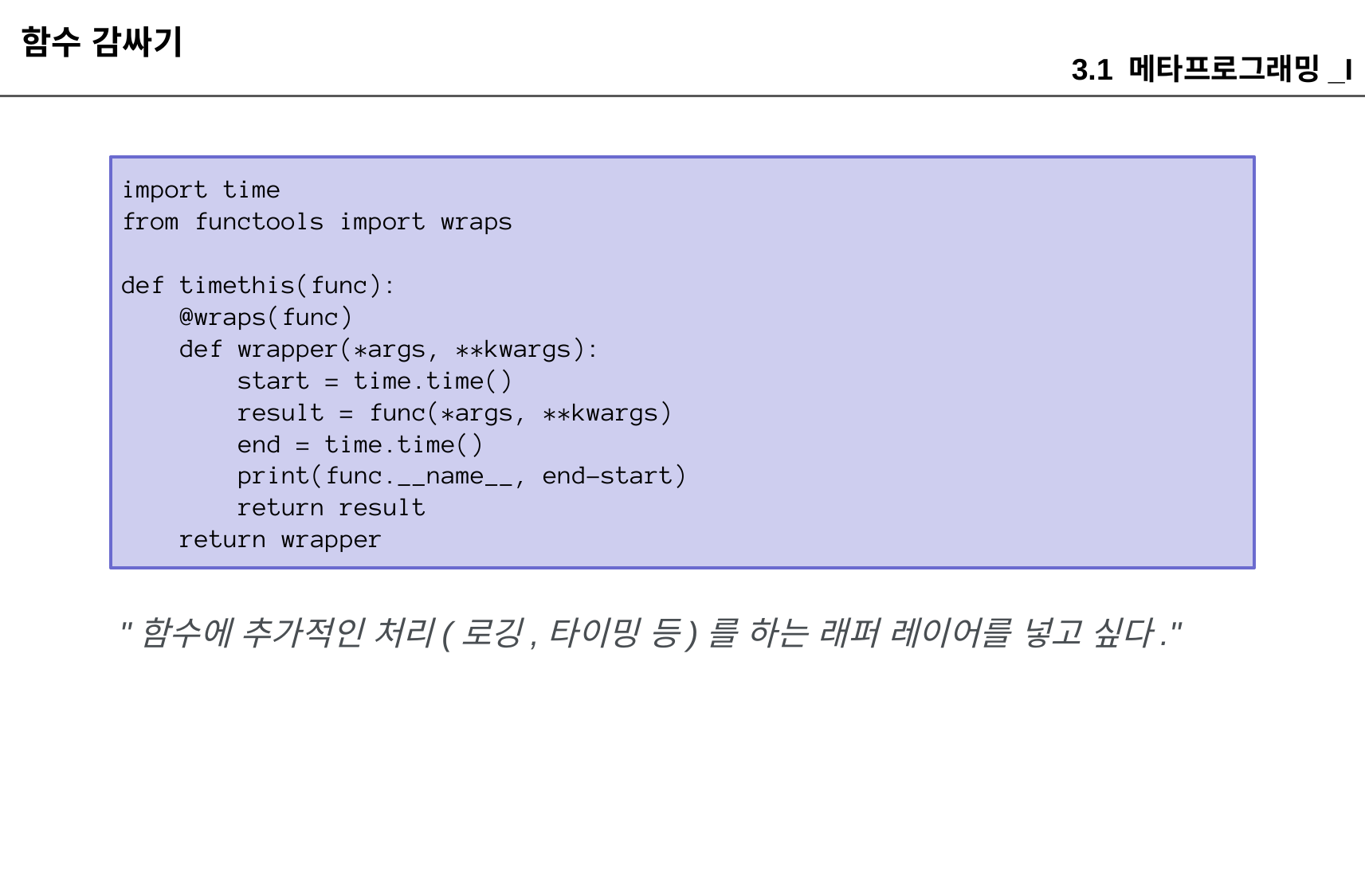

함수 감싸기
3.1 메타프로그래밍_I
import time
from functools import wraps

def timethis(func):
    @wraps(func)
    def wrapper(*args, **kwargs):
        start = time.time()
        result = func(*args, **kwargs)
        end = time.time()
        print(func.__name__, end-start)
        return result
    return wrapper
"함수에 추가적인 처리(로깅,타이밍 등)를 하는 래퍼 레이어를 넣고 싶다."